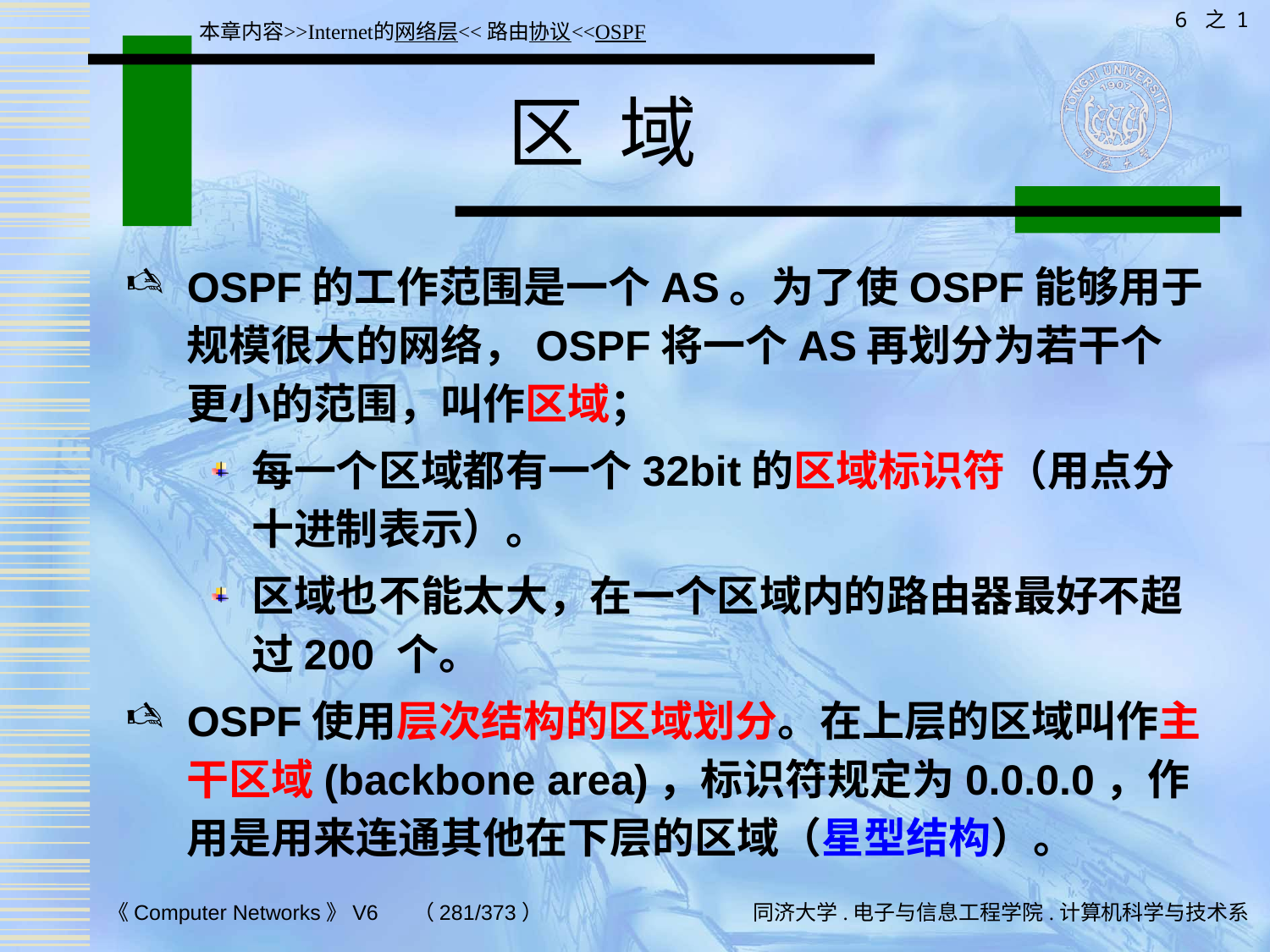

6 之 1
本章内容>>Internet的网络层<<路由协议<<OSPF
# 区  域
OSPF的工作范围是一个AS。为了使OSPF能够用于规模很大的网络，OSPF将一个AS再划分为若干个更小的范围，叫作区域；
每一个区域都有一个32bit的区域标识符（用点分十进制表示）。
区域也不能太大，在一个区域内的路由器最好不超过200 个。
OSPF使用层次结构的区域划分。在上层的区域叫作主干区域(backbone area)，标识符规定为0.0.0.0，作用是用来连通其他在下层的区域（星型结构）。